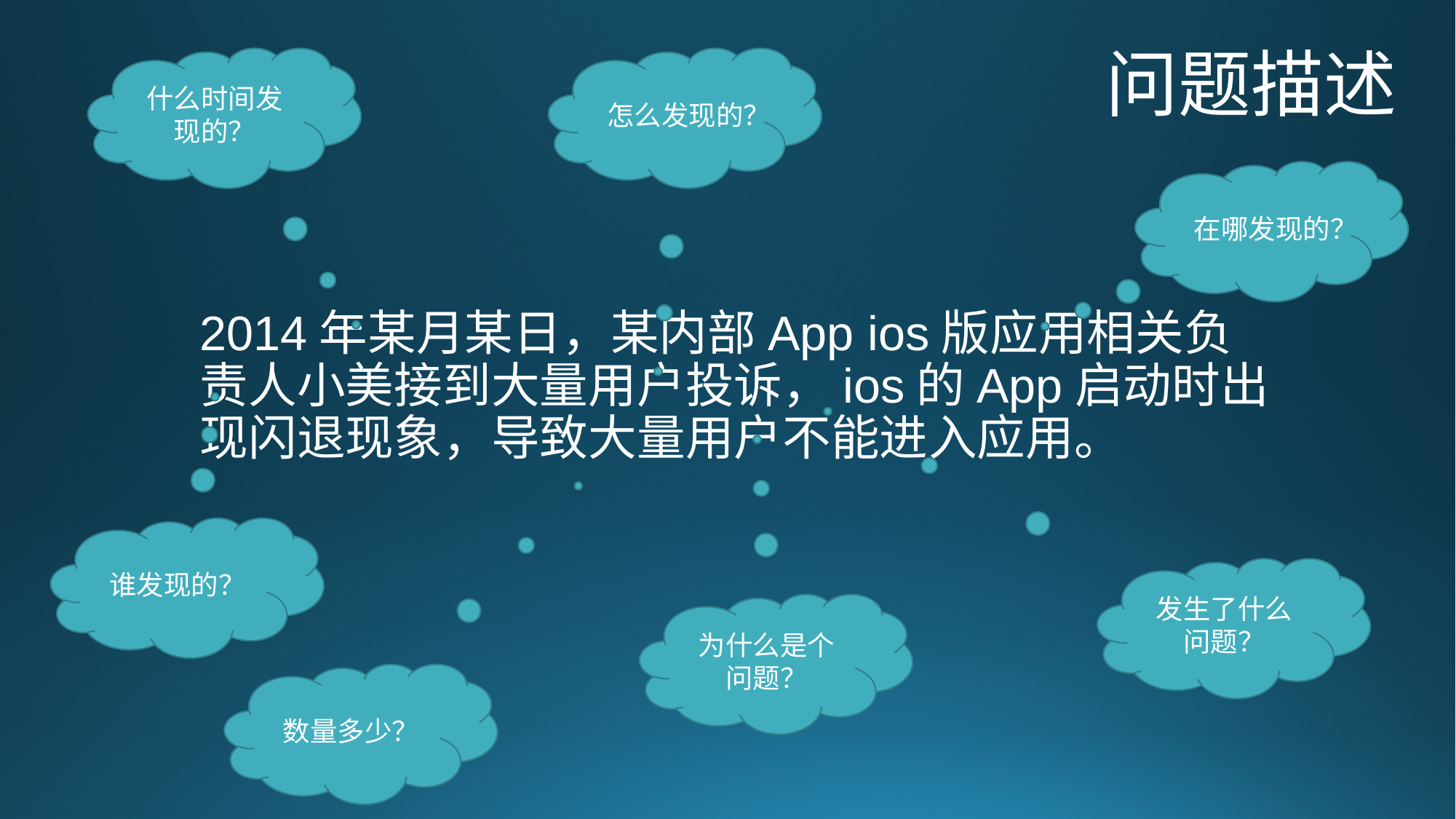

问题描述
什么时间发现的？
怎么发现的？
在哪发现的？
2014年某月某日，某内部App ios版应用相关负责人小美接到大量用户投诉，ios的App启动时出现闪退现象，导致大量用户不能进入应用。
谁发现的？
发生了什么问题？
为什么是个问题？
数量多少？